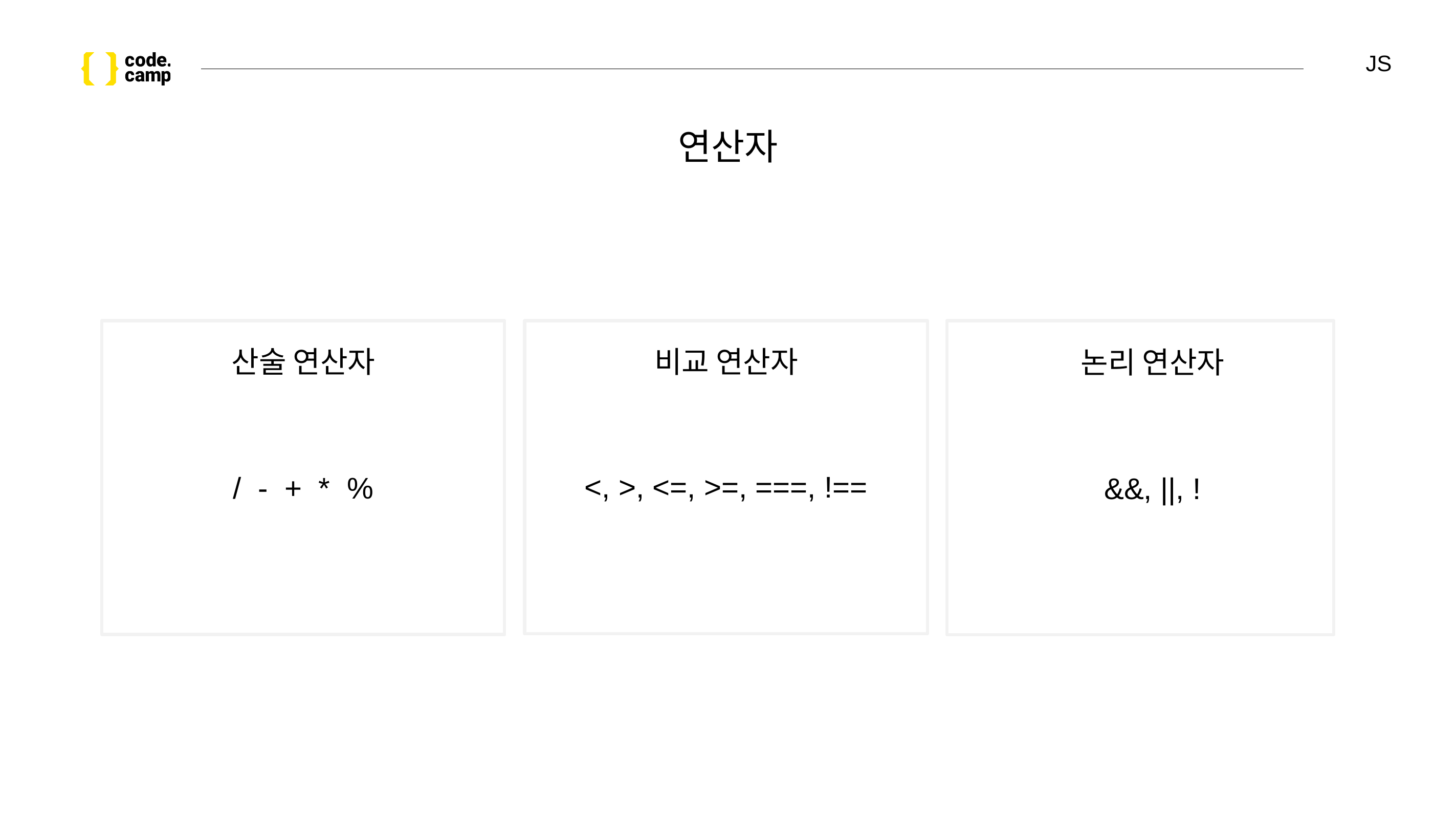

# JS

연산자

비교 연산자
<, >, <=, >=, ===, !==

산술 연산자
/  -  +  *  %

논리 연산자
&&, ||, !